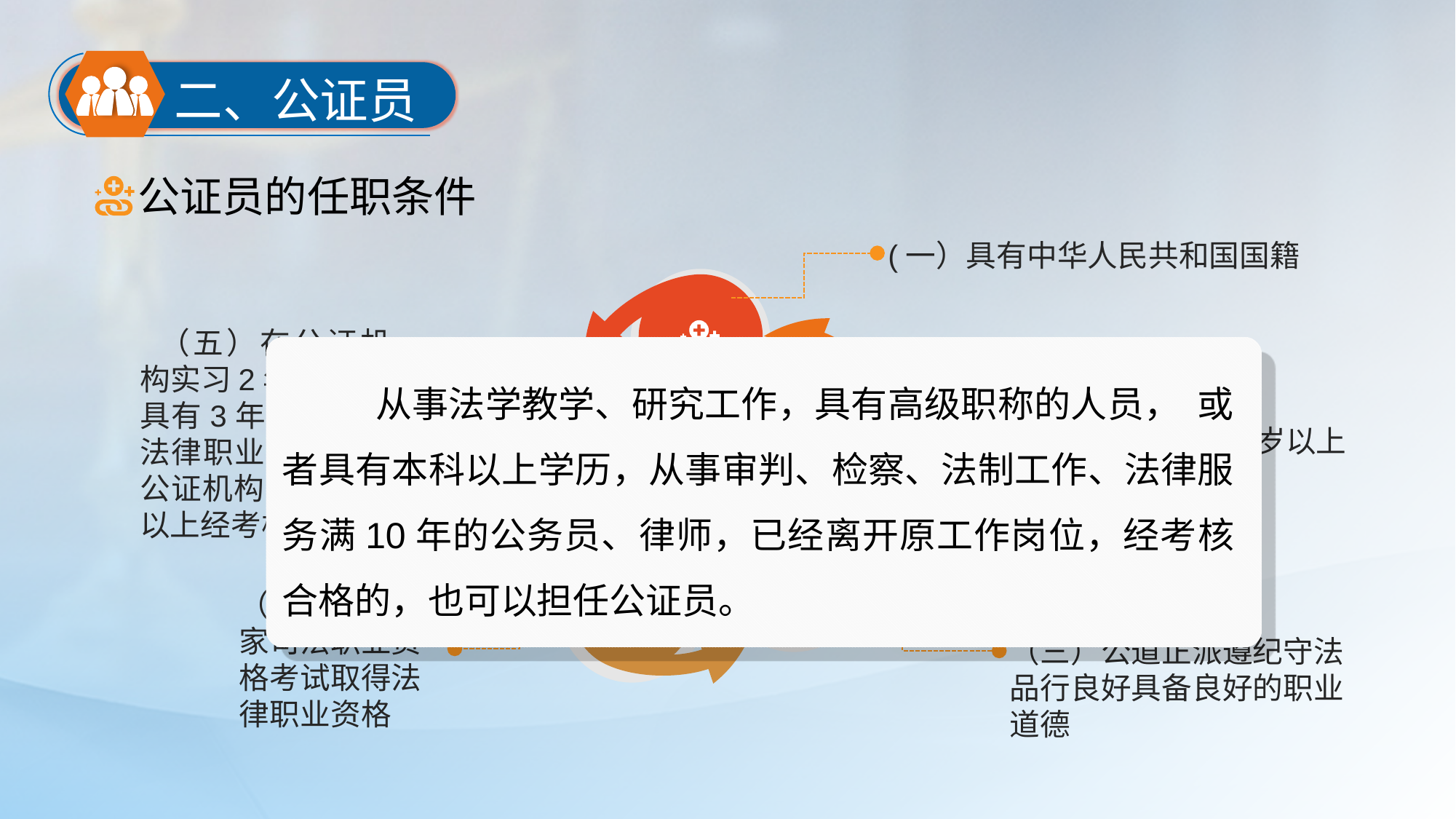

二、公证员
公证员的任职条件

(一）具有中华人民共和国国籍

（二）年龄在25周岁以上65周岁以下

 （五）在公证机构实习2年 以上或具有3年以上其他法律职业经历并在公证机构实习1年以上经考核合格

          从事法学教学、研究工作，具有高级职称的人员，  或者具有本科以上学历，从事审判、检察、法制工作、法律服务满10年的公务员、律师，已经离开原工作岗位，经考核合格的，也可以担任公证员。

（三）公道正派遵纪守法品行良好具备良好的职业道德

（四）通过国家司法职业资格考试取得法律职业资格